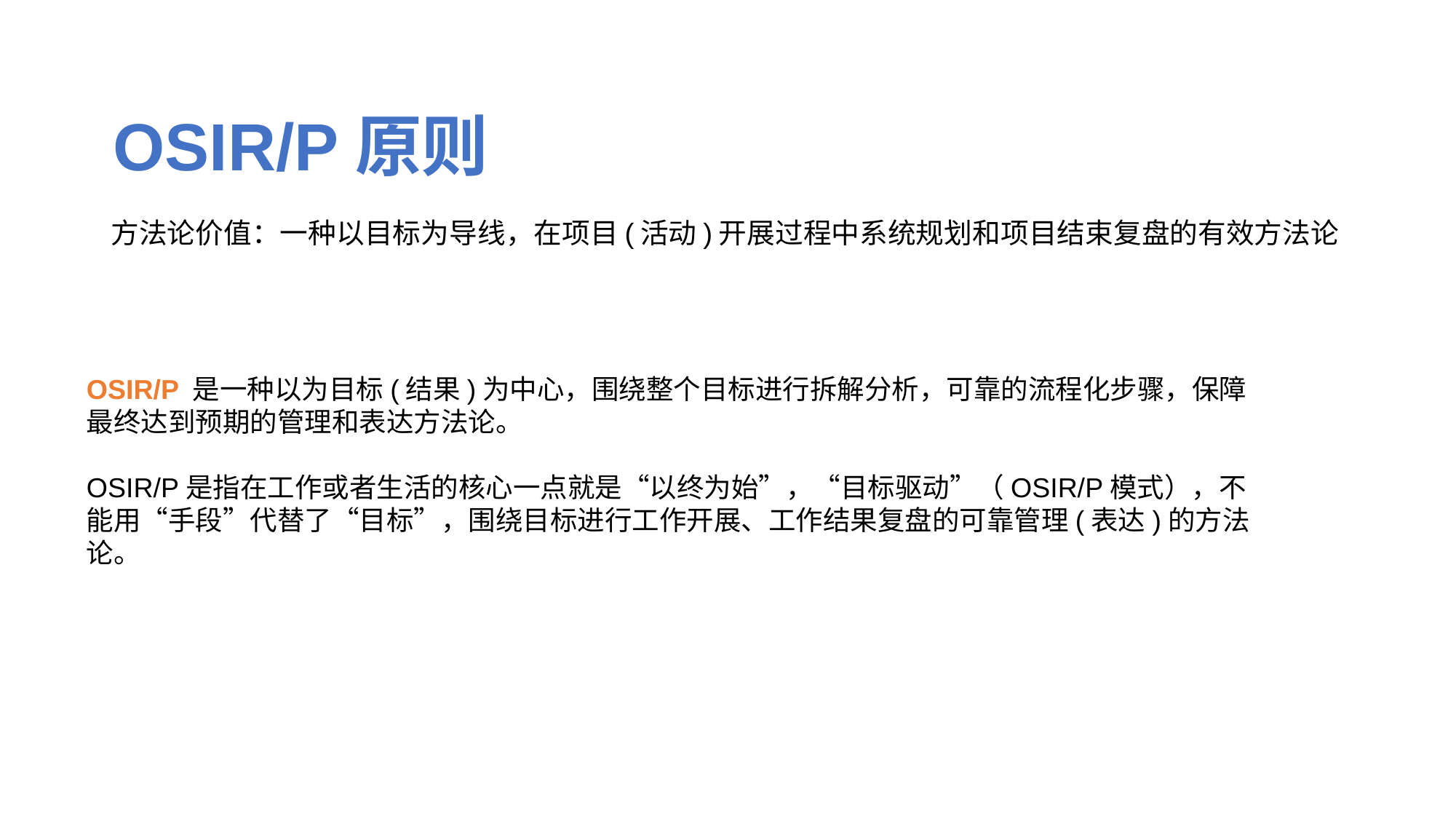

OSIR/P原则
方法论价值：一种以目标为导线，在项目(活动)开展过程中系统规划和项目结束复盘的有效方法论
OSIR/P 是一种以为目标(结果)为中心，围绕整个目标进行拆解分析，可靠的流程化步骤，保障最终达到预期的管理和表达方法论。

OSIR/P是指在工作或者生活的核心一点就是“以终为始”，“目标驱动”（OSIR/P模式），不能用“手段”代替了“目标”，围绕目标进行工作开展、工作结果复盘的可靠管理(表达)的方法论。